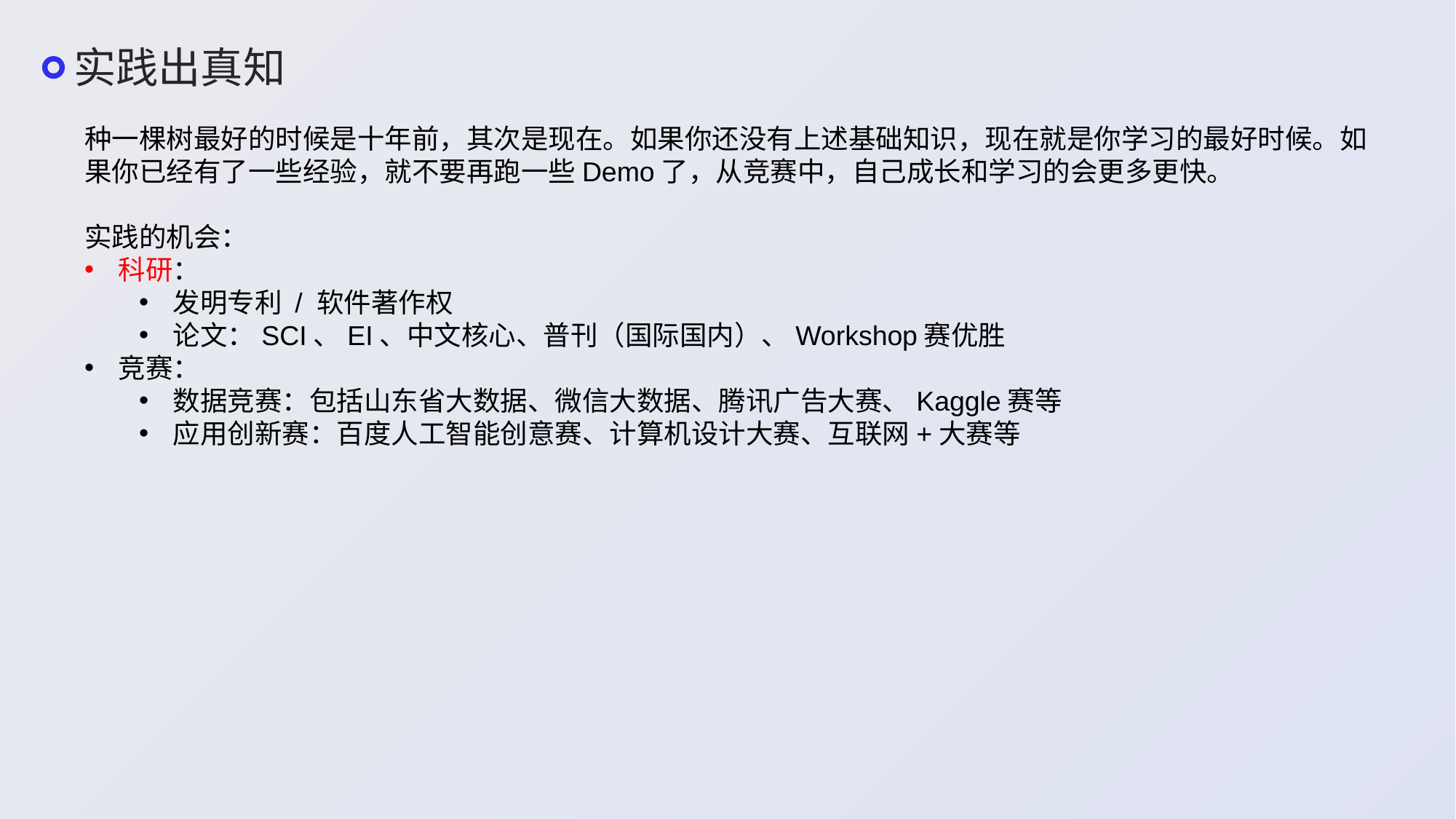

实践出真知

种一棵树最好的时候是十年前，其次是现在。如果你还没有上述基础知识，现在就是你学习的最好时候。如果你已经有了一些经验，就不要再跑一些Demo了，从竞赛中，自己成长和学习的会更多更快。

实践的机会：
科研：
发明专利 / 软件著作权
论文：SCI、EI、中文核心、普刊（国际国内）、Workshop赛优胜
竞赛：
数据竞赛：包括山东省大数据、微信大数据、腾讯广告大赛、Kaggle赛等
应用创新赛：百度人工智能创意赛、计算机设计大赛、互联网+大赛等